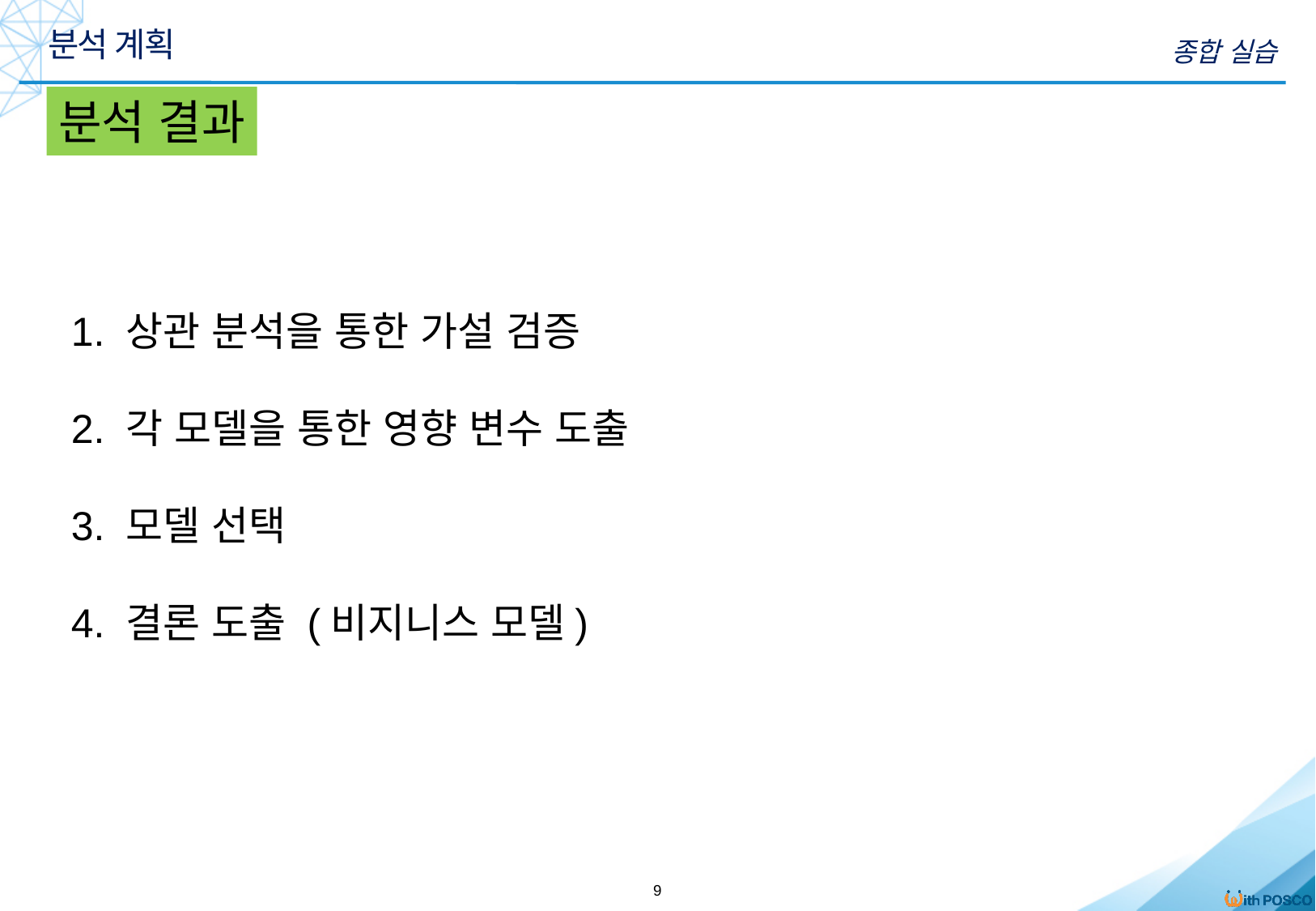

분석 계획
종합 실습
분석 결과
1. 상관 분석을 통한 가설 검증

2. 각 모델을 통한 영향 변수 도출

3. 모델 선택

4. 결론 도출 (비지니스 모델)